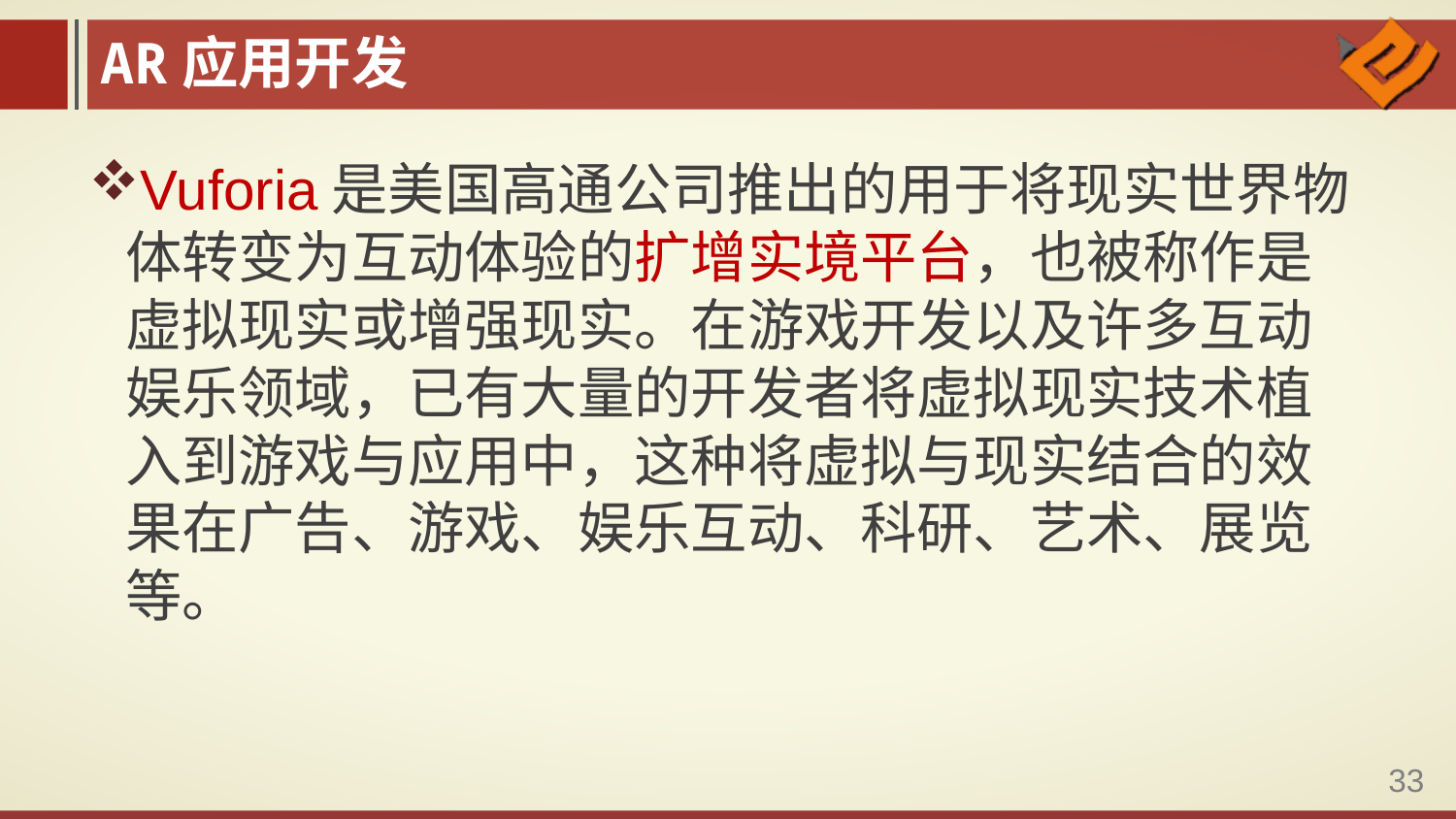

AR应用开发
Vuforia是美国高通公司推出的用于将现实世界物体转变为互动体验的扩增实境平台，也被称作是虚拟现实或增强现实。在游戏开发以及许多互动娱乐领域，已有大量的开发者将虚拟现实技术植入到游戏与应用中，这种将虚拟与现实结合的效果在广告、游戏、娱乐互动、科研、艺术、展览等。